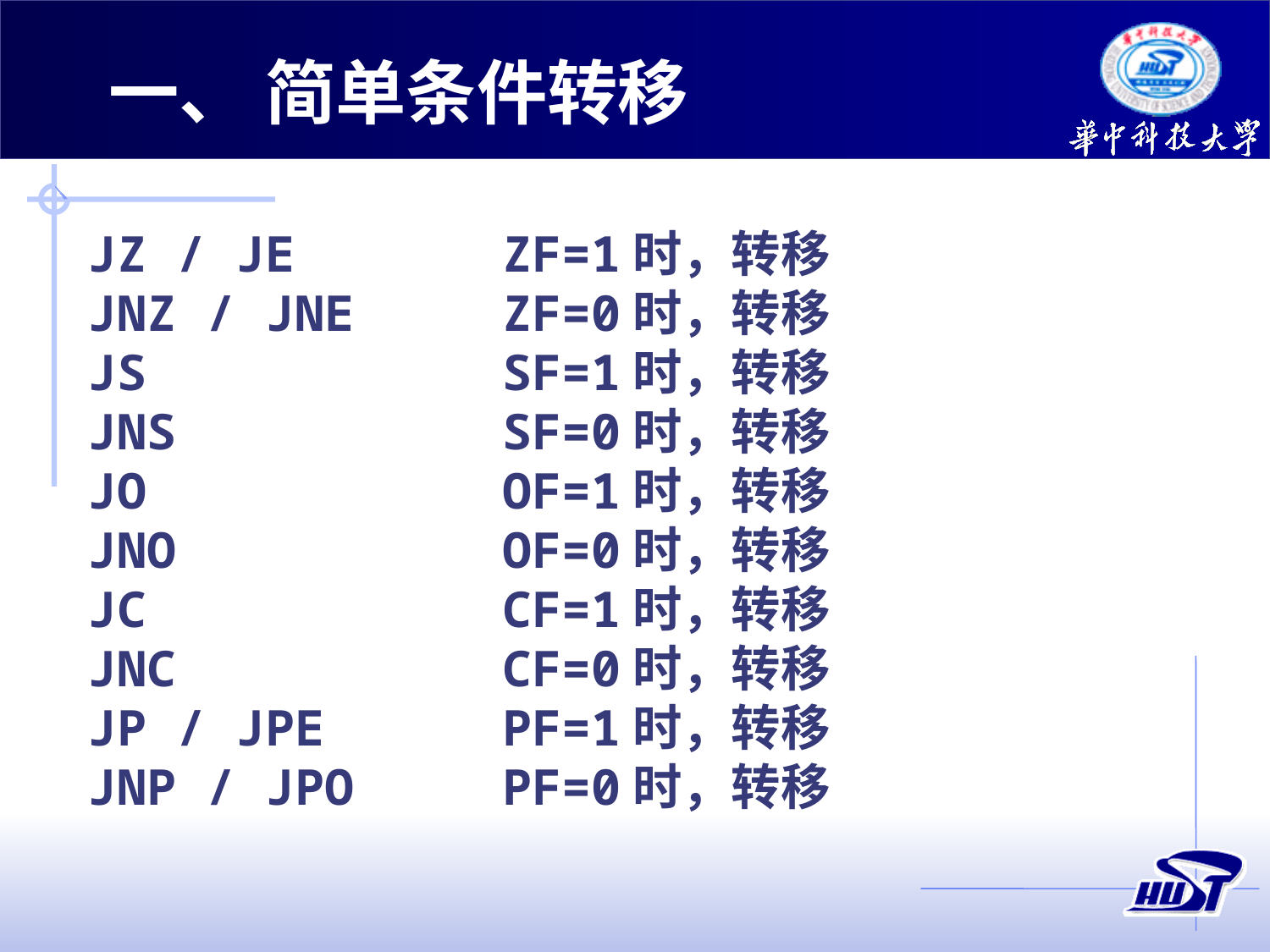

一、 简单条件转移
JZ / JE       ZF=1时，转移
JNZ / JNE     ZF=0时，转移
JS            SF=1时，转移
JNS           SF=0时，转移
JO            OF=1时，转移
JNO           OF=0时，转移
JC            CF=1时，转移
JNC           CF=0时，转移
JP / JPE      PF=1时，转移
JNP / JPO     PF=0时，转移